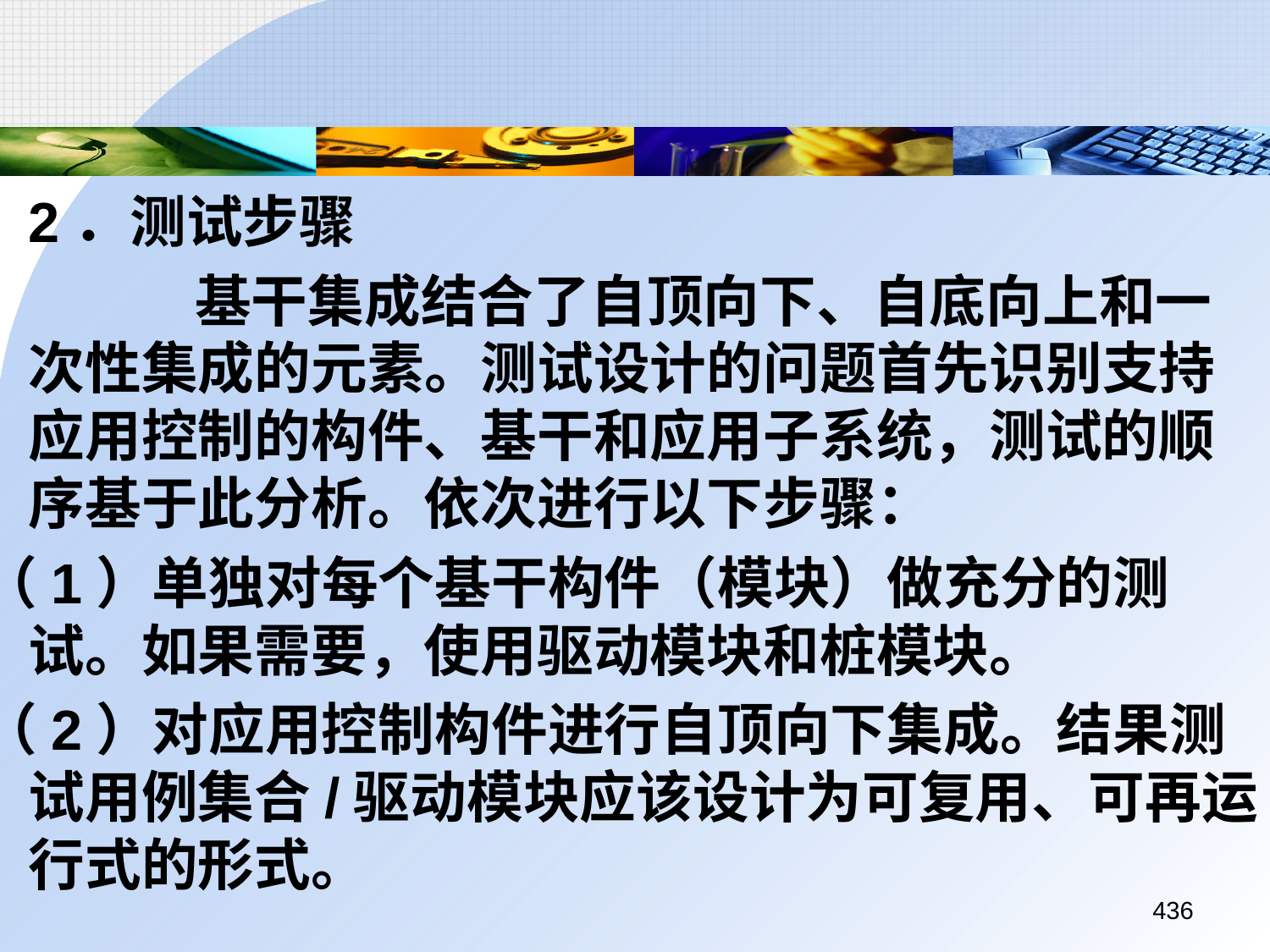

2．测试步骤
		  基干集成结合了自顶向下、自底向上和一次性集成的元素。测试设计的问题首先识别支持应用控制的构件、基干和应用子系统，测试的顺序基于此分析。依次进行以下步骤：
（1）单独对每个基干构件（模块）做充分的测试。如果需要，使用驱动模块和桩模块。
（2）对应用控制构件进行自顶向下集成。结果测试用例集合/驱动模块应该设计为可复用、可再运行式的形式。
436